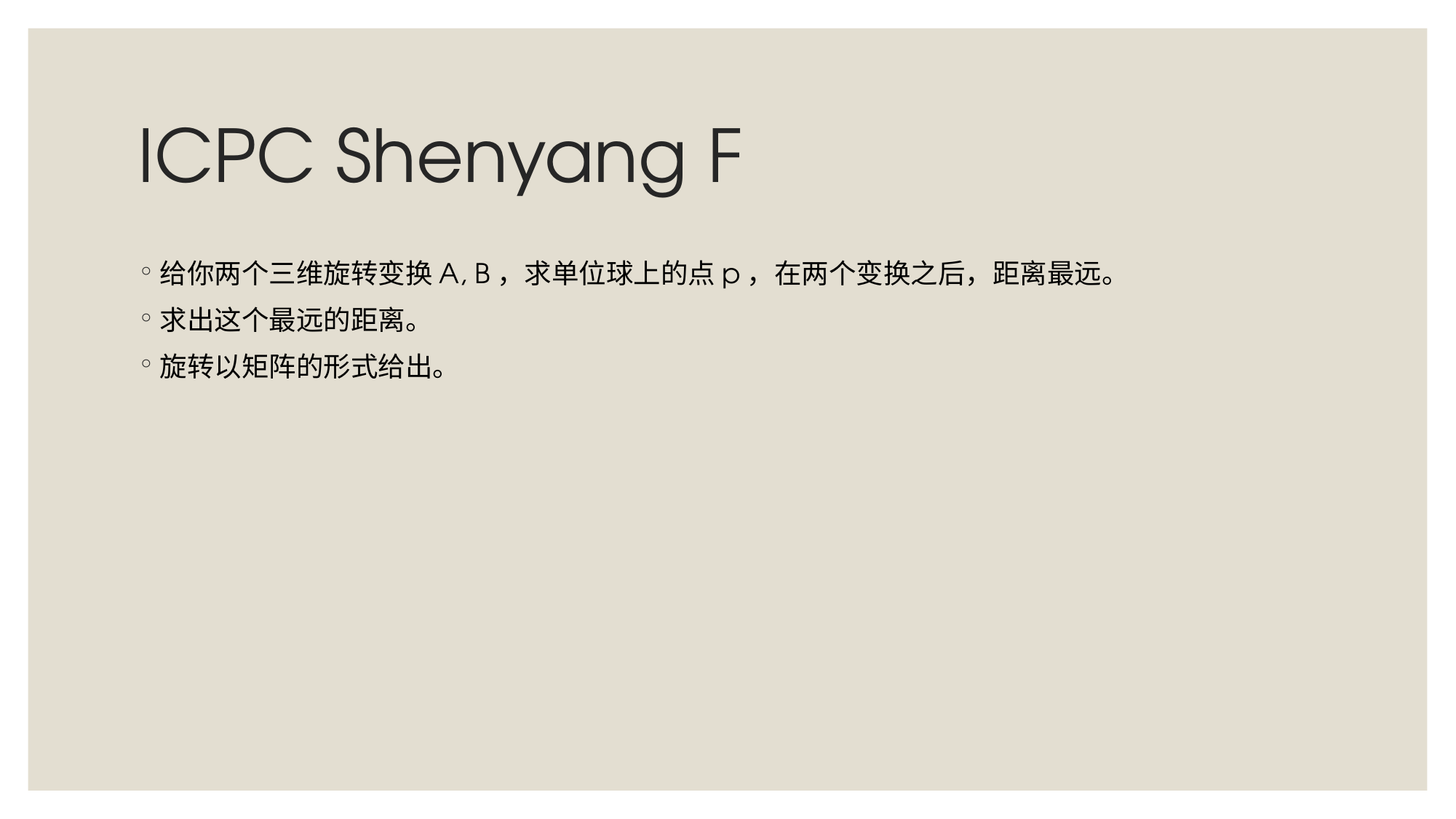

# ICPC Shenyang F
给你两个三维旋转变换A, B，求单位球上的点p，在两个变换之后，距离最远。
求出这个最远的距离。
旋转以矩阵的形式给出。